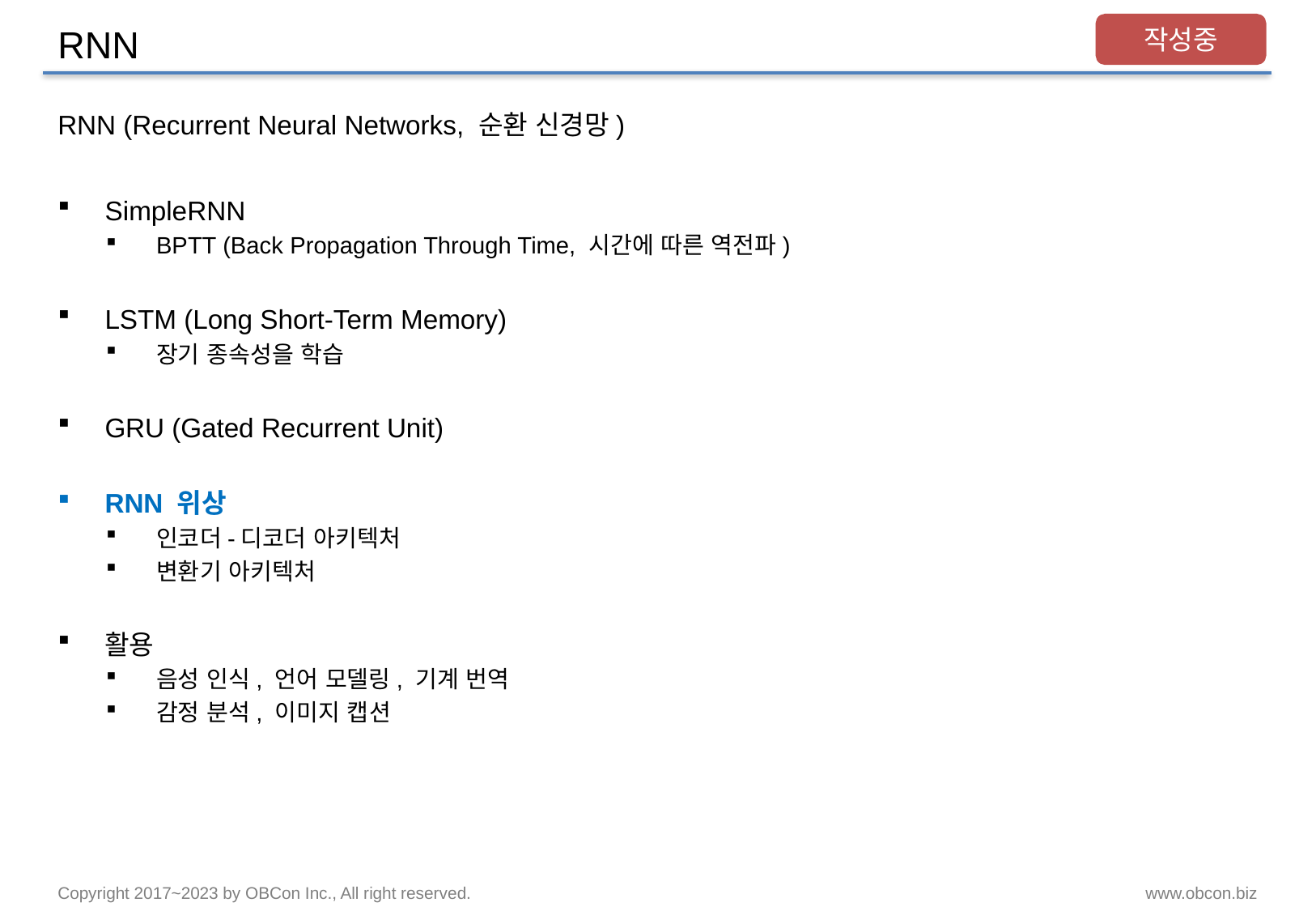

# RNN
작성중
RNN (Recurrent Neural Networks, 순환 신경망)
SimpleRNN
BPTT (Back Propagation Through Time, 시간에 따른 역전파)

LSTM (Long Short-Term Memory)
장기 종속성을 학습

GRU (Gated Recurrent Unit)

RNN 위상
인코더-디코더 아키텍처
변환기 아키텍처

활용
음성 인식, 언어 모델링, 기계 번역
감정 분석, 이미지 캡션